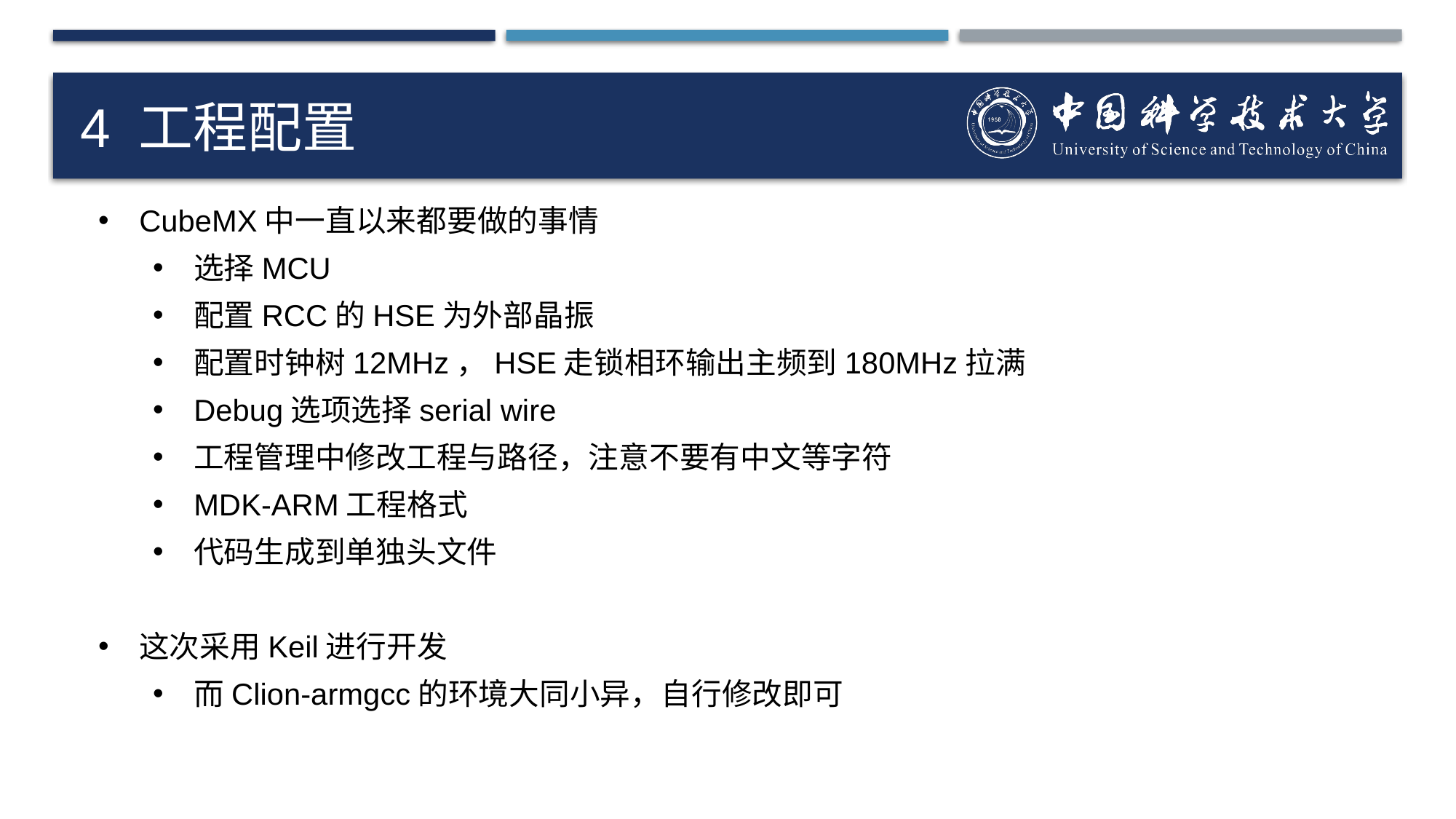

# 4 工程配置
CubeMX中一直以来都要做的事情
选择MCU
配置RCC的HSE为外部晶振
配置时钟树12MHz，HSE走锁相环输出主频到180MHz拉满
Debug选项选择serial wire
工程管理中修改工程与路径，注意不要有中文等字符
MDK-ARM工程格式
代码生成到单独头文件

这次采用Keil进行开发
而Clion-armgcc的环境大同小异，自行修改即可